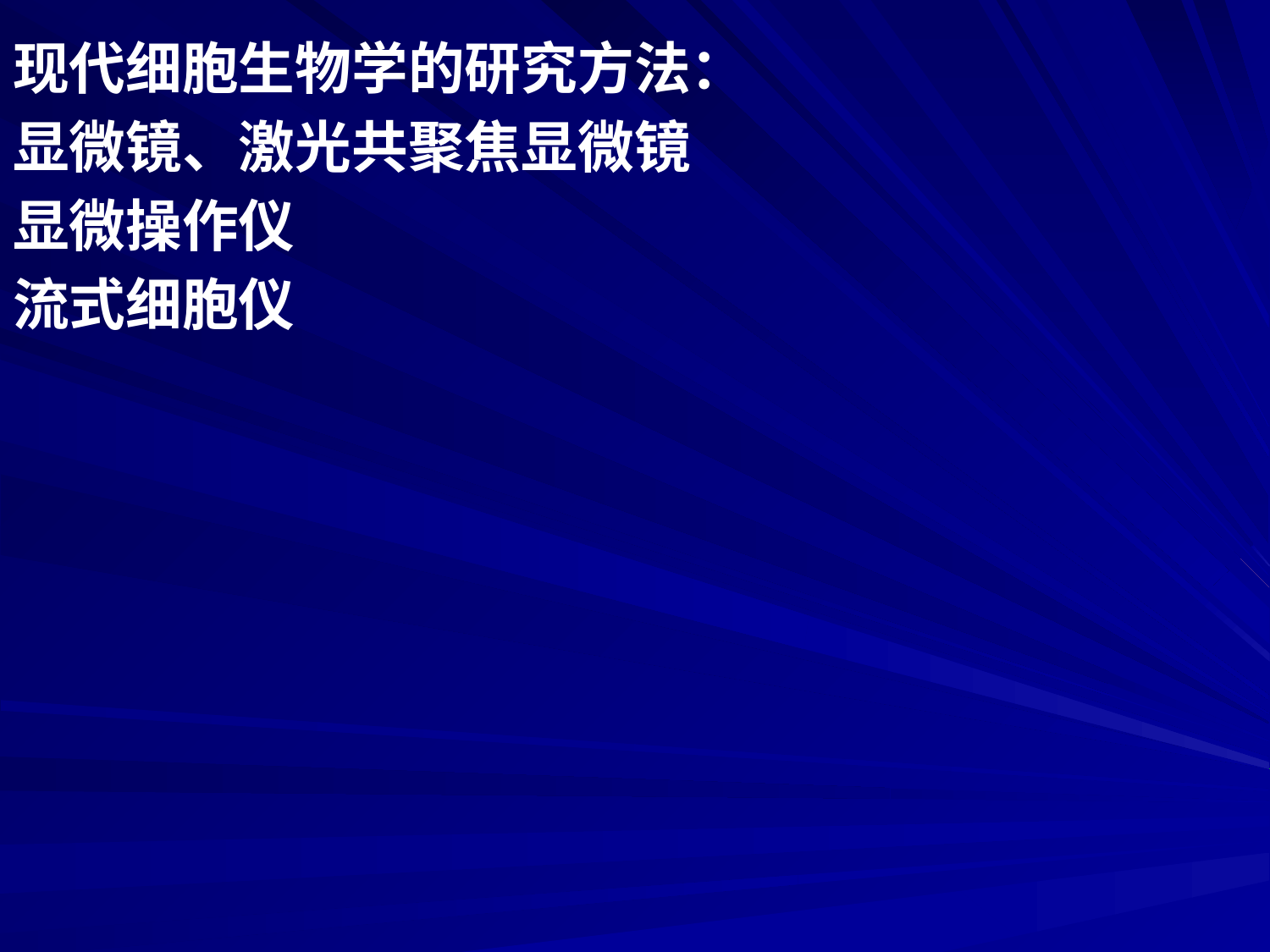

现代细胞生物学的研究方法：
显微镜、激光共聚焦显微镜
显微操作仪
流式细胞仪